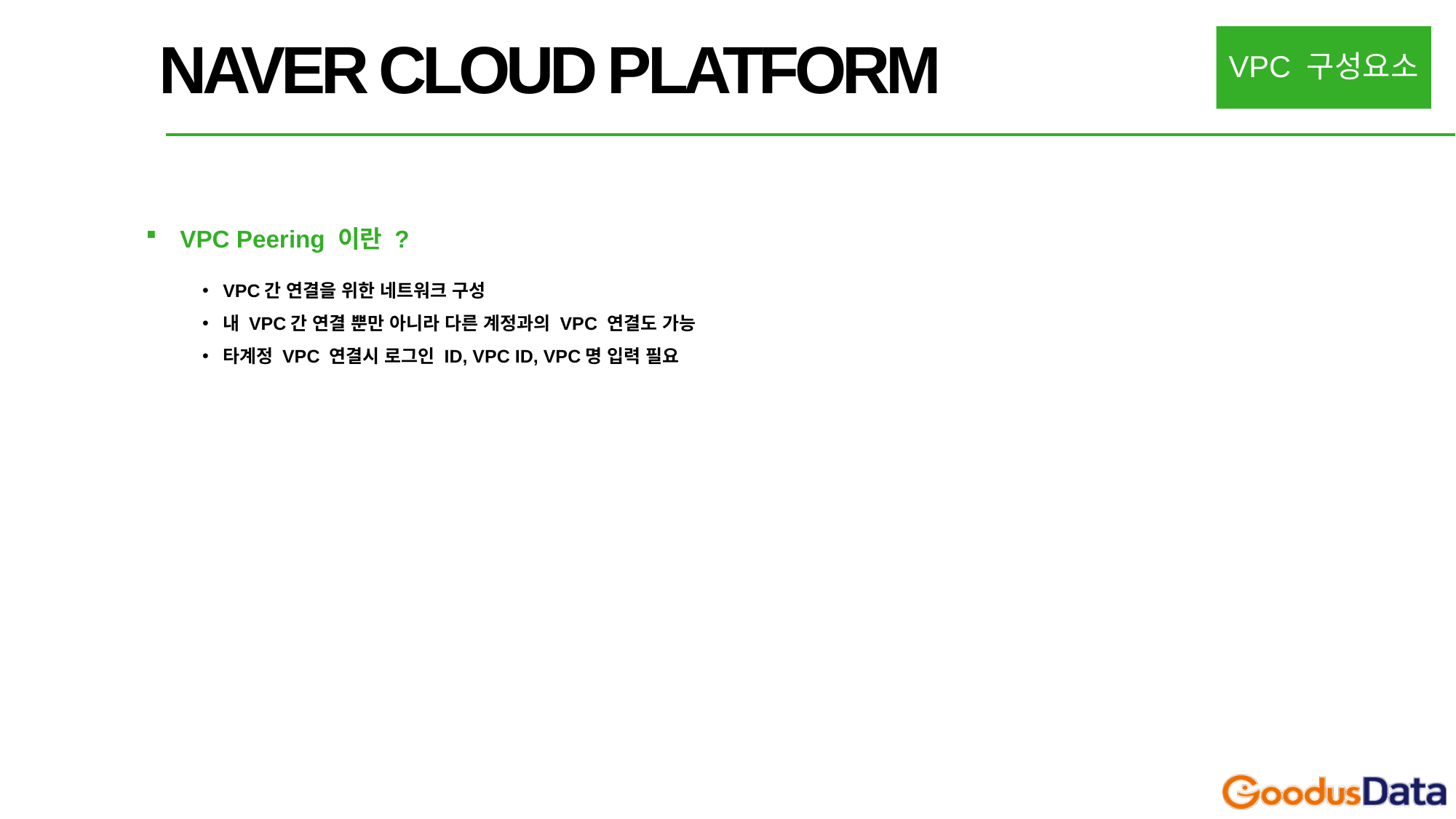

NAVER CLOUD PLATFORM

VPC 구성요소
VPC Peering 이란 ?
VPC간 연결을 위한 네트워크 구성
내 VPC간 연결 뿐만 아니라 다른 계정과의 VPC 연결도 가능
타계정 VPC 연결시 로그인 ID, VPC ID, VPC명 입력 필요